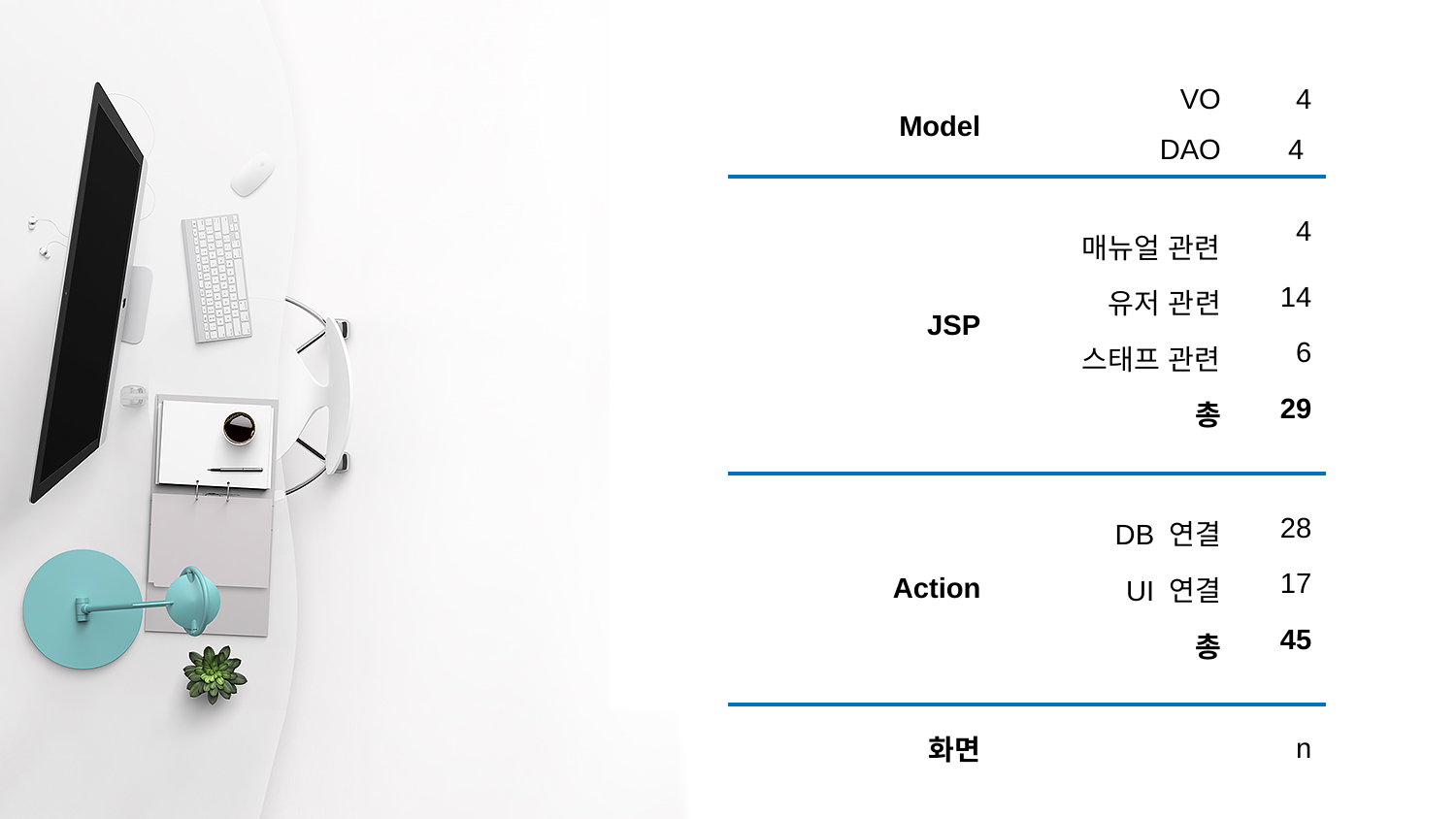

| Model | VO | 4 |
| --- | --- | --- |
|  | DAO | 4 |
| JSP | 매뉴얼 관련 | 4 |
|  | 유저 관련 | 14 |
|  | 스태프 관련 | 6 |
|  | 총 | 29 |
| Action | DB 연결 | 28 |
|  | UI 연결 | 17 |
|  | 총 | 45 |
| 화면 |  | n |
|  |  |  |